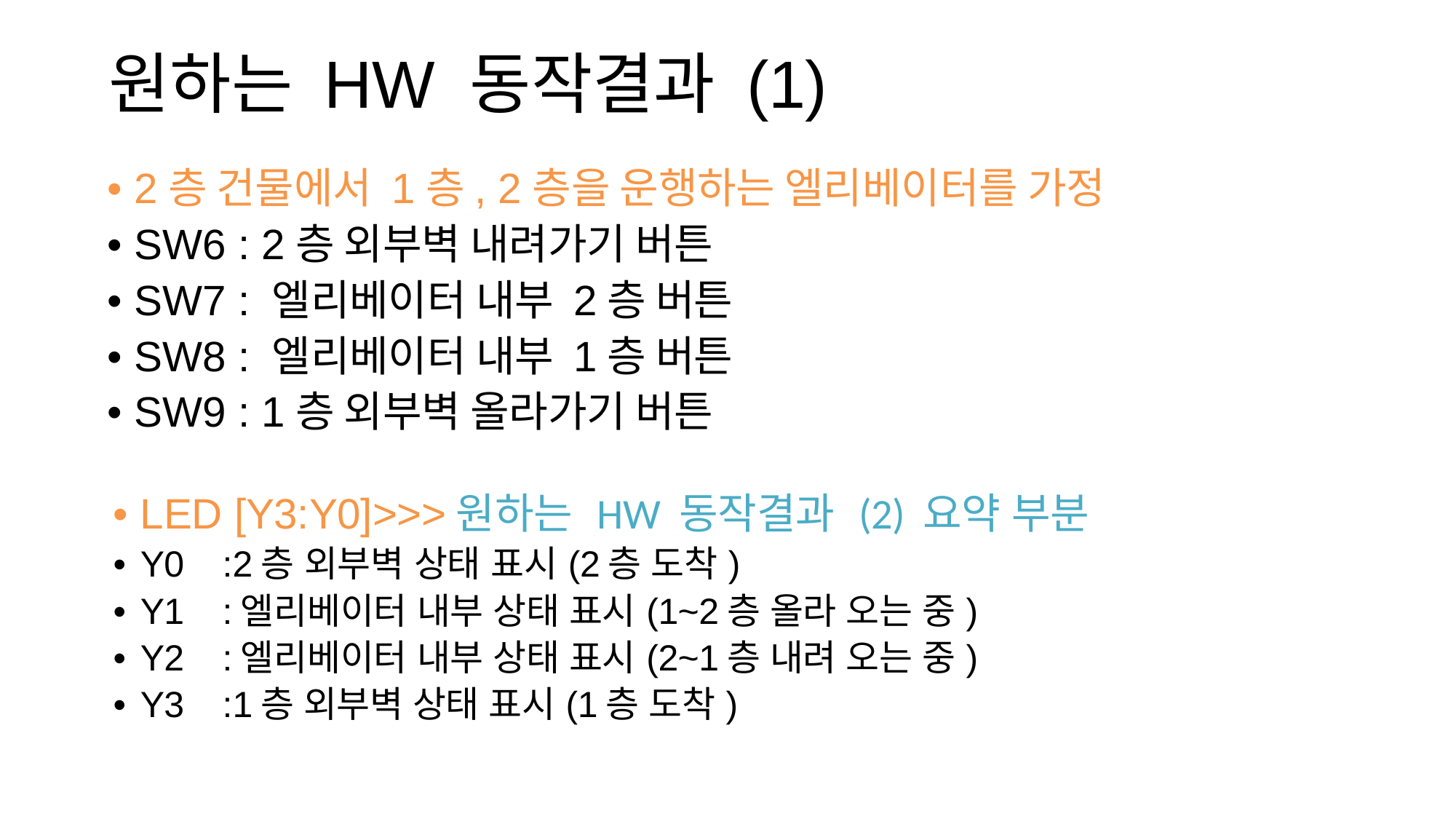

# 원하는 HW 동작결과 (1)
• 2층 건물에서 1층, 2층을 운행하는 엘리베이터를 가정
• SW6 : 2층 외부벽 내려가기 버튼
• SW7 : 엘리베이터 내부 2층 버튼
• SW8 : 엘리베이터 내부 1층 버튼
• SW9 : 1층 외부벽 올라가기 버튼
| • LED [Y3:Y0]>>>원하는 HW 동작결과 (2) 요약 부분 • Y0 :2층 외부벽 상태 표시(2층 도착) • Y1 :엘리베이터 내부 상태 표시(1~2층 올라 오는 중) • Y2 :엘리베이터 내부 상태 표시(2~1층 내려 오는 중) • Y3 :1층 외부벽 상태 표시(1층 도착) |
| --- |
|  |